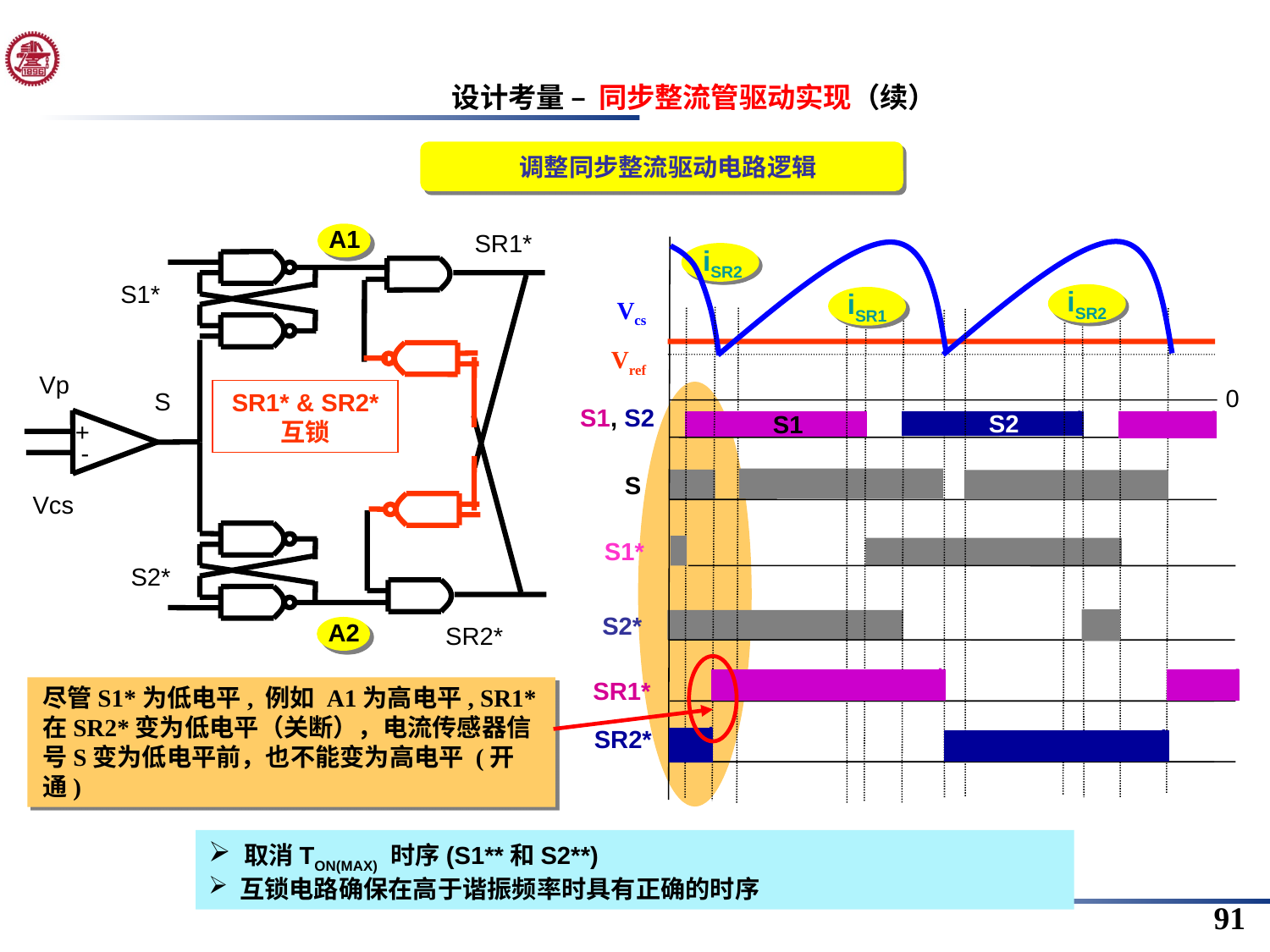

设计考量 –  同步整流管驱动实现（续）

 调整同步整流驱动电路逻辑
A1

SR1*

S1*

Vp
S
SR1* & SR2* 互锁
+

-

Vcs

S2*

A2

SR2*

iSR2

iSR2

iSR1

Vcs

Vref

0
S1, S2

S2
S1

S

S1*

 S2*

SR1*

SR2*

尽管S1*为低电平, 例如 A1为高电平, SR1*在SR2*变为低电平（关断），电流传感器信号S变为低电平前，也不能变为高电平 (开通)

 取消TON(MAX) 时序(S1**和S2**)
 互锁电路确保在高于谐振频率时具有正确的时序